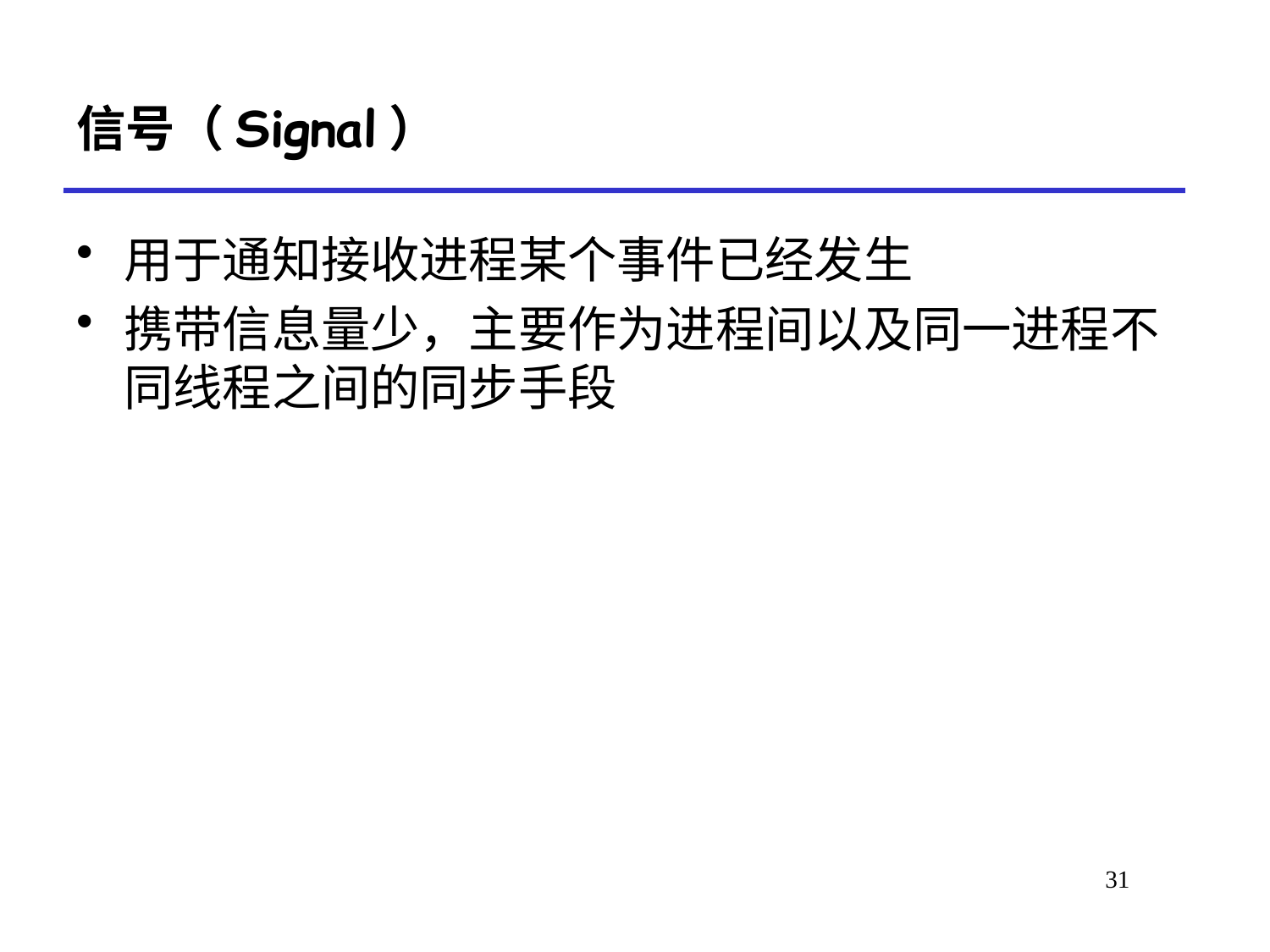

# 信号（Signal）
用于通知接收进程某个事件已经发生
携带信息量少，主要作为进程间以及同一进程不同线程之间的同步手段
31